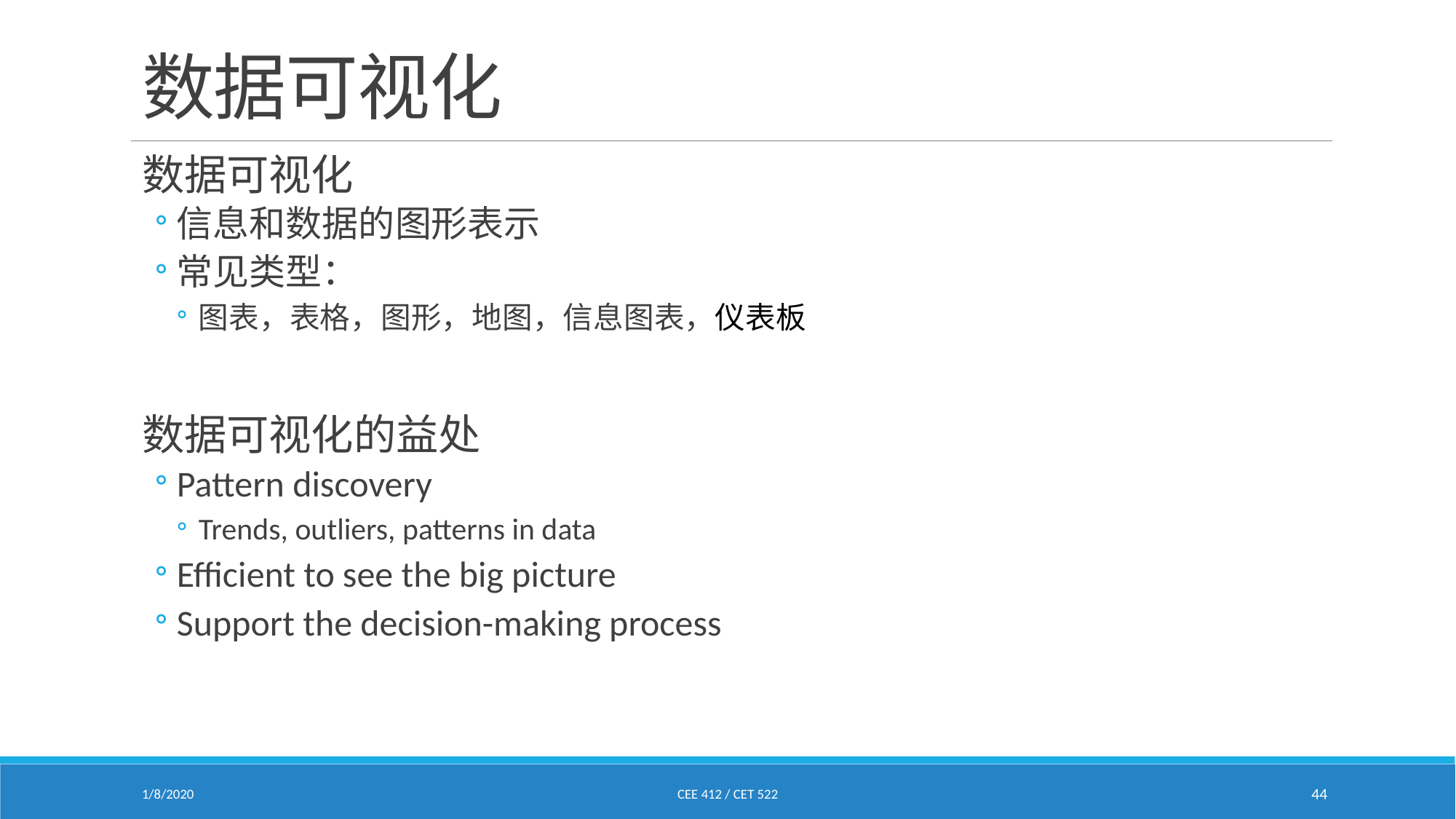

# 数据可视化
数据可视化
信息和数据的图形表示
常见类型：
图表，表格，图形，地图，信息图表，仪表板

数据可视化的益处
Pattern discovery
Trends, outliers, patterns in data
Efficient to see the big picture
Support the decision-making process
1/8/2020
Cee 412 / CET 522
44